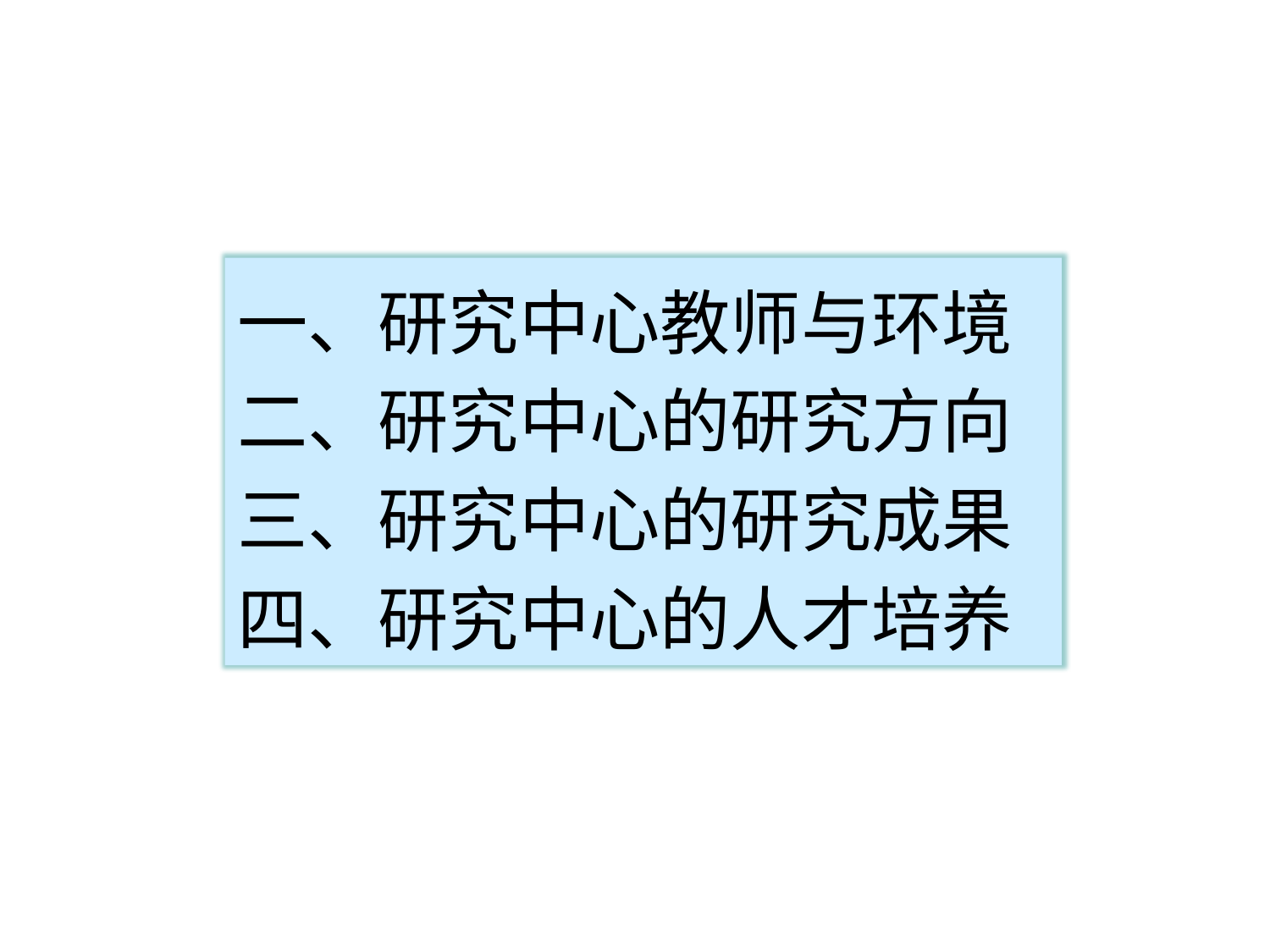

一、研究中心教师与环境
二、研究中心的研究方向
三、研究中心的研究成果
四、研究中心的人才培养